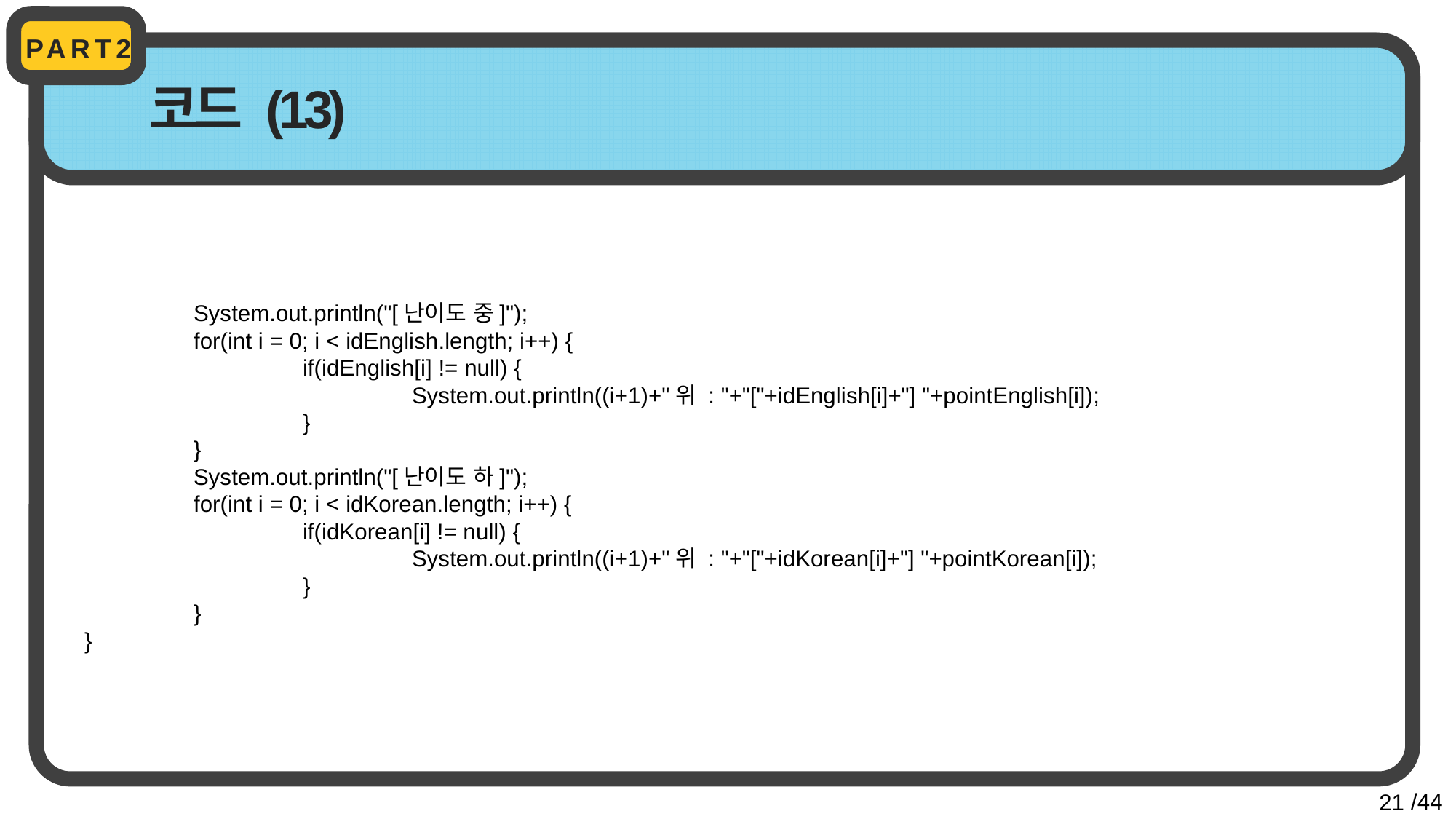

PART2

코드 (13)
	System.out.println("[난이도 중]");
	for(int i = 0; i < idEnglish.length; i++) {
		if(idEnglish[i] != null) {
			System.out.println((i+1)+"위 : "+"["+idEnglish[i]+"] "+pointEnglish[i]);
		}
	}
	System.out.println("[난이도 하]");
	for(int i = 0; i < idKorean.length; i++) {
		if(idKorean[i] != null) {
			System.out.println((i+1)+"위 : "+"["+idKorean[i]+"] "+pointKorean[i]);
		}
	}
}
21